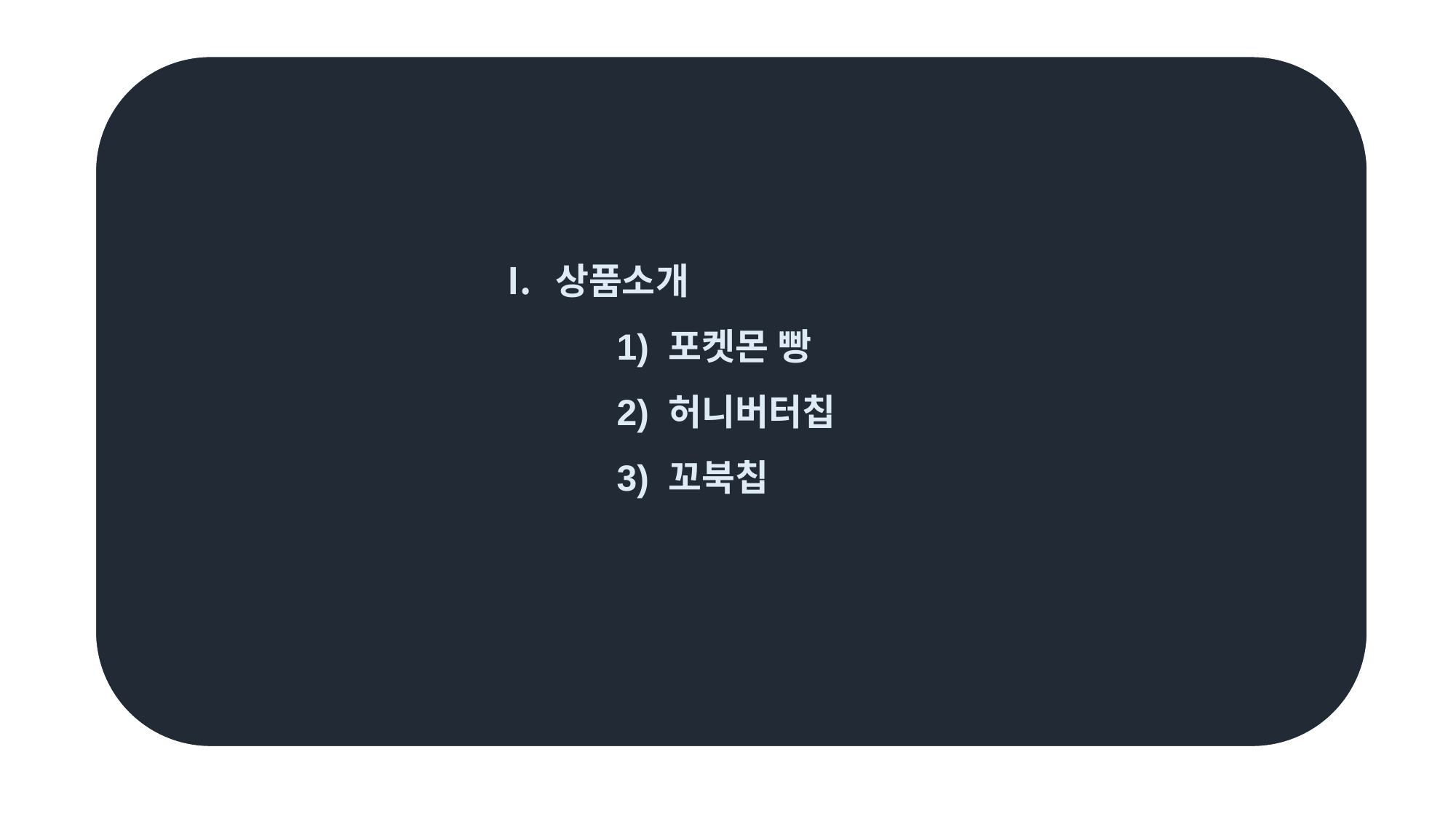

상품소개
	1) 포켓몬 빵
	2) 허니버터칩
	3) 꼬북칩